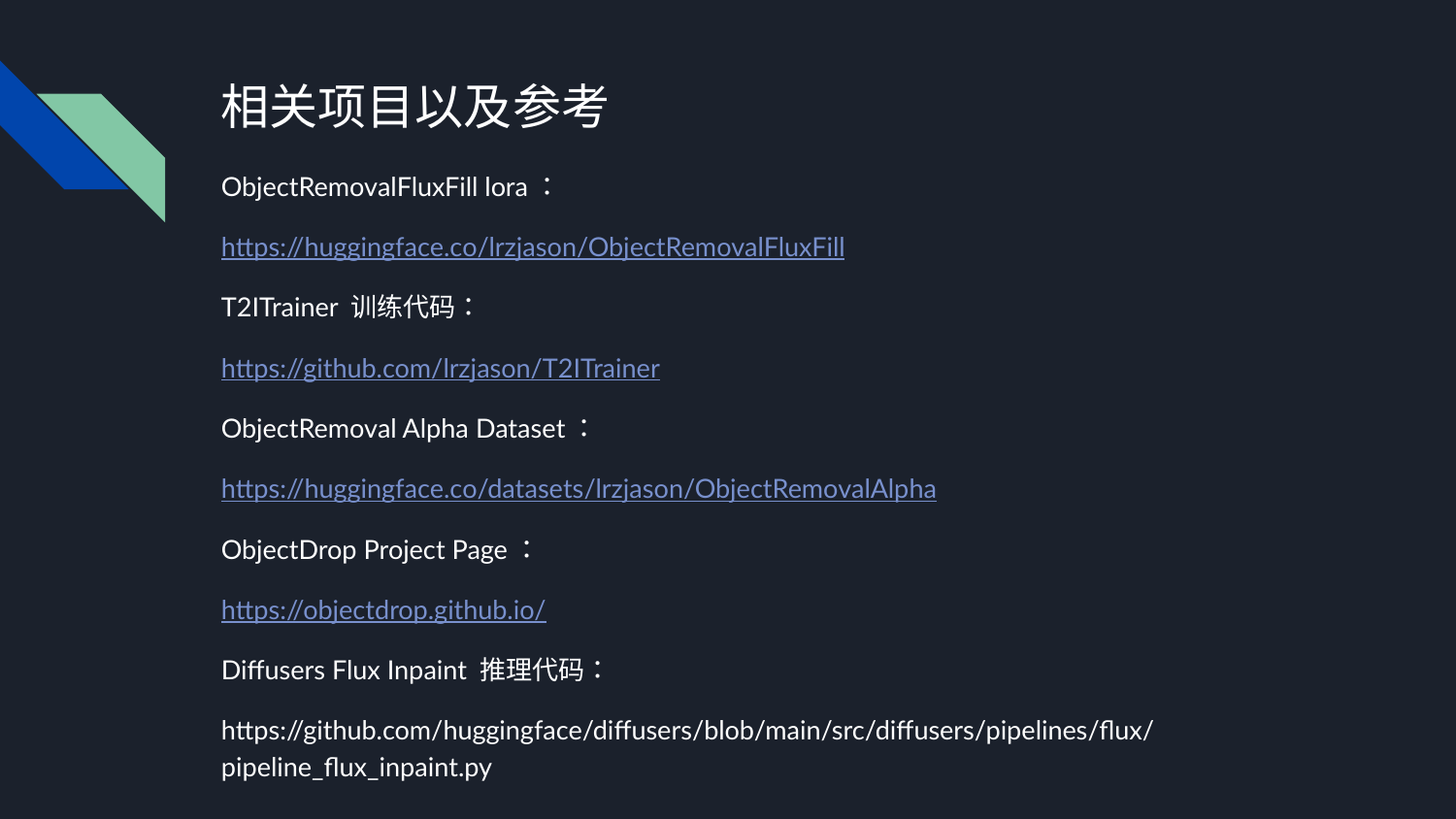

# 相关项目以及参考
ObjectRemovalFluxFill lora：
https://huggingface.co/lrzjason/ObjectRemovalFluxFill
T2ITrainer 训练代码：
https://github.com/lrzjason/T2ITrainer
ObjectRemoval Alpha Dataset：
https://huggingface.co/datasets/lrzjason/ObjectRemovalAlpha
ObjectDrop Project Page：
https://objectdrop.github.io/
Diffusers Flux Inpaint 推理代码：
https://github.com/huggingface/diffusers/blob/main/src/diffusers/pipelines/flux/pipeline_flux_inpaint.py